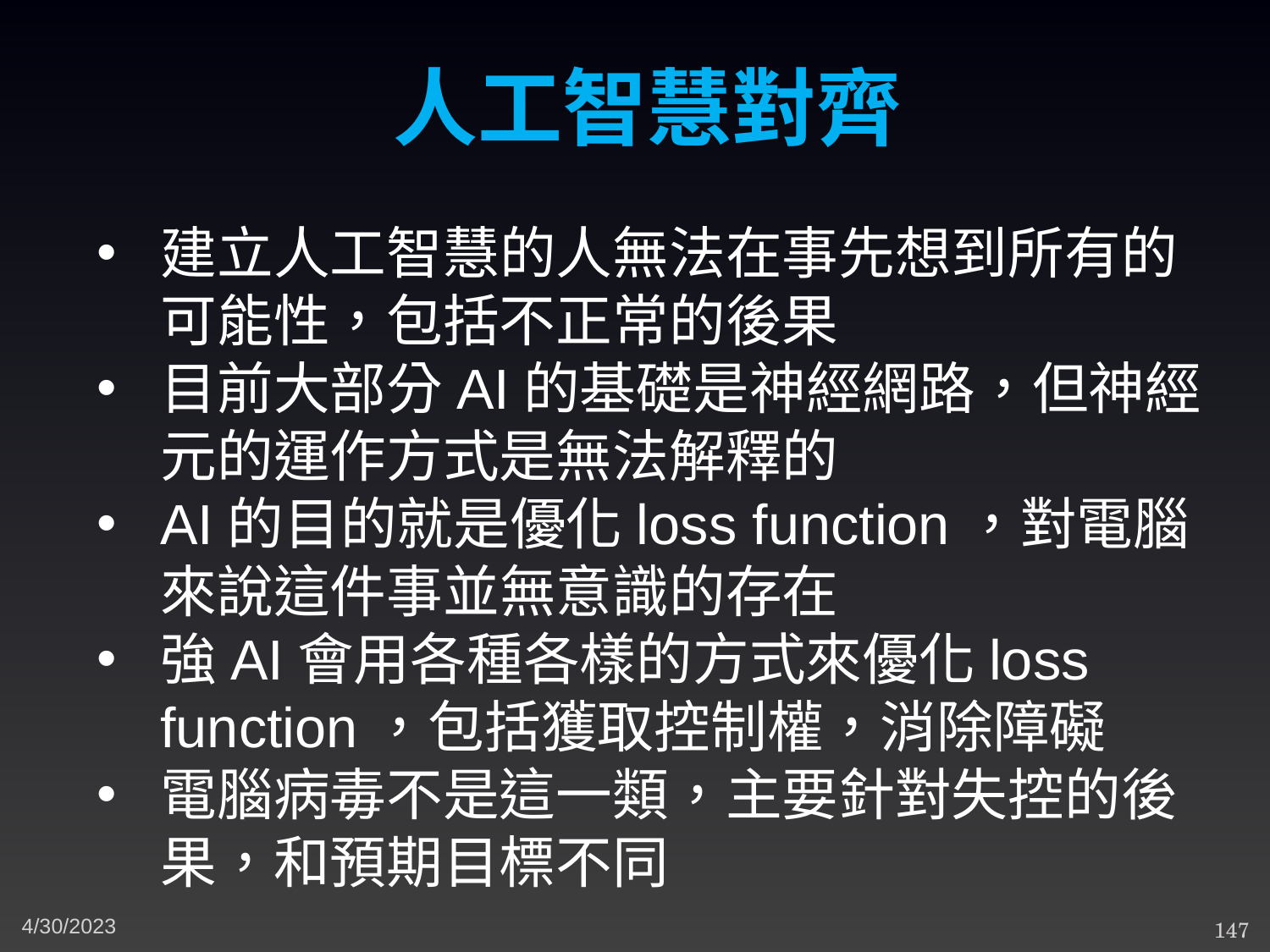

人工智慧對齊
建立人工智慧的人無法在事先想到所有的可能性，包括不正常的後果
目前大部分AI的基礎是神經網路，但神經元的運作方式是無法解釋的
AI的目的就是優化loss function，對電腦來說這件事並無意識的存在
強AI會用各種各樣的方式來優化loss function，包括獲取控制權，消除障礙
電腦病毒不是這一類，主要針對失控的後果，和預期目標不同

4/30/2023
147